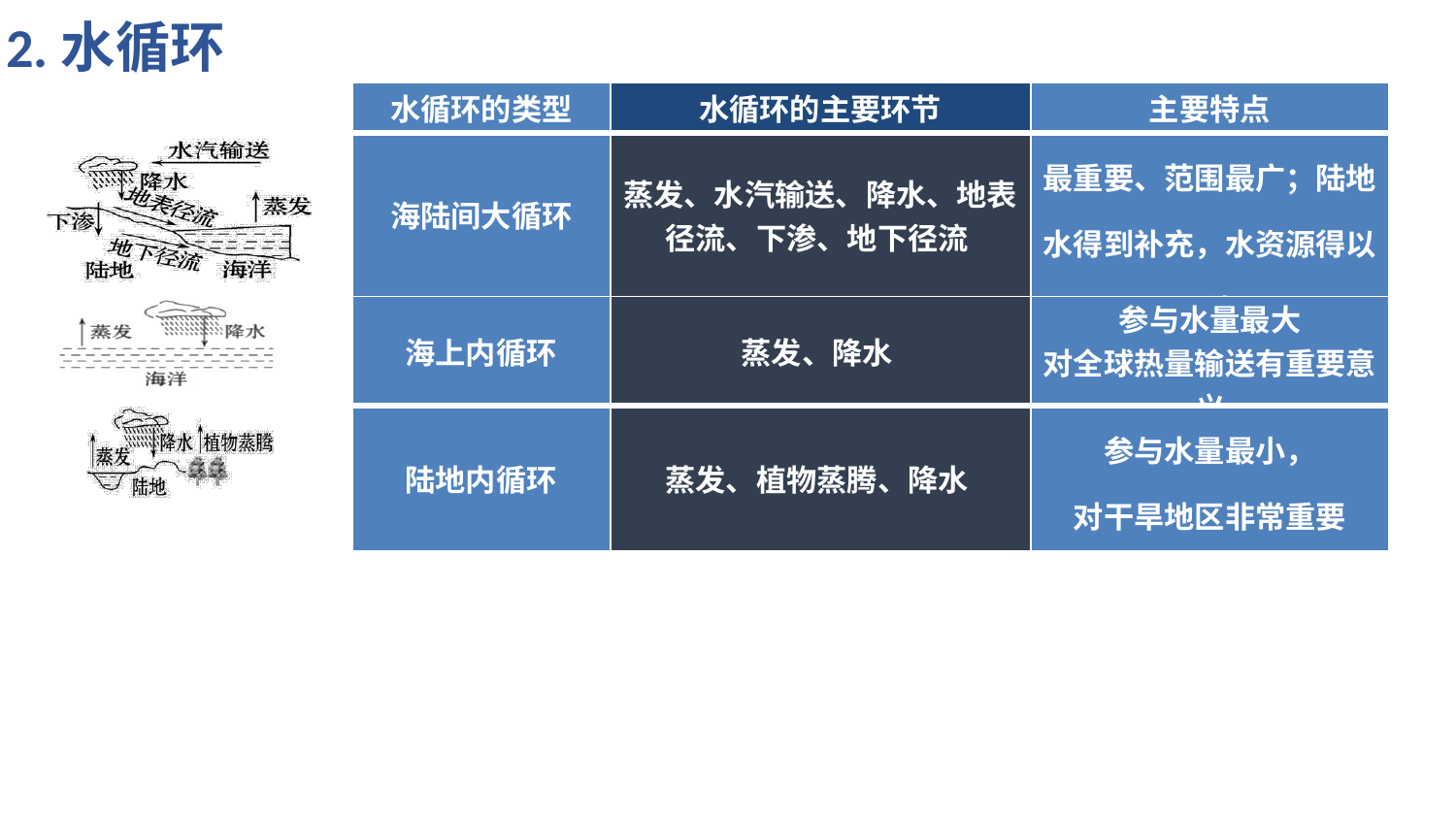

2.水循环
| 水循环的类型 | 水循环的主要环节 | 主要特点 |
| --- | --- | --- |
| 海陆间大循环 | 蒸发、水汽输送、降水、地表径流、下渗、地下径流 | 最重要、范围最广；陆地水得到补充，水资源得以再生 |
| 海上内循环 | 蒸发、降水 | 参与水量最大 对全球热量输送有重要意义 |
| 陆地内循环 | 蒸发、植物蒸腾、降水 | 参与水量最小， 对干旱地区非常重要 |